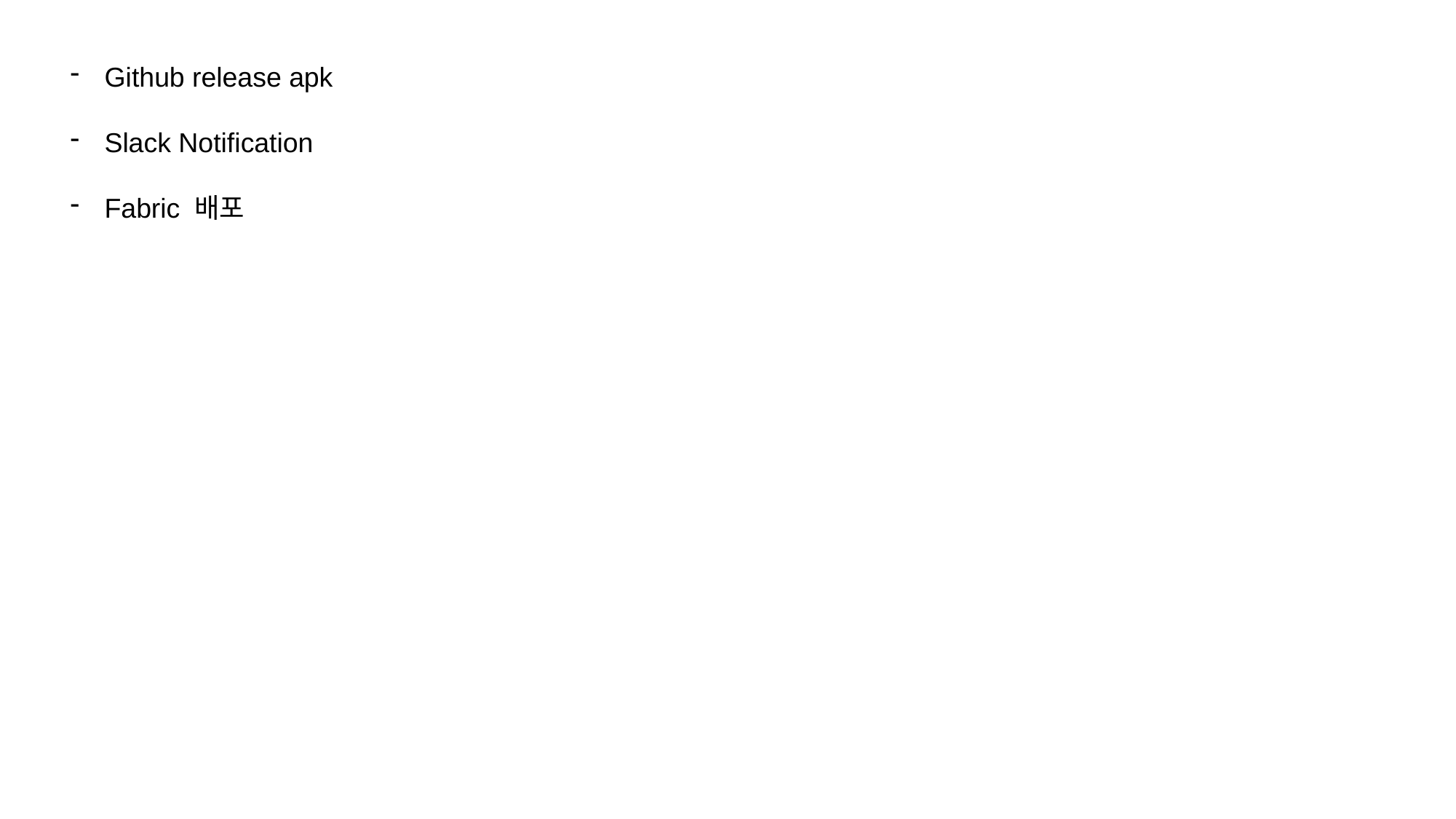

Github release apk

Slack Notification

Fabric 배포